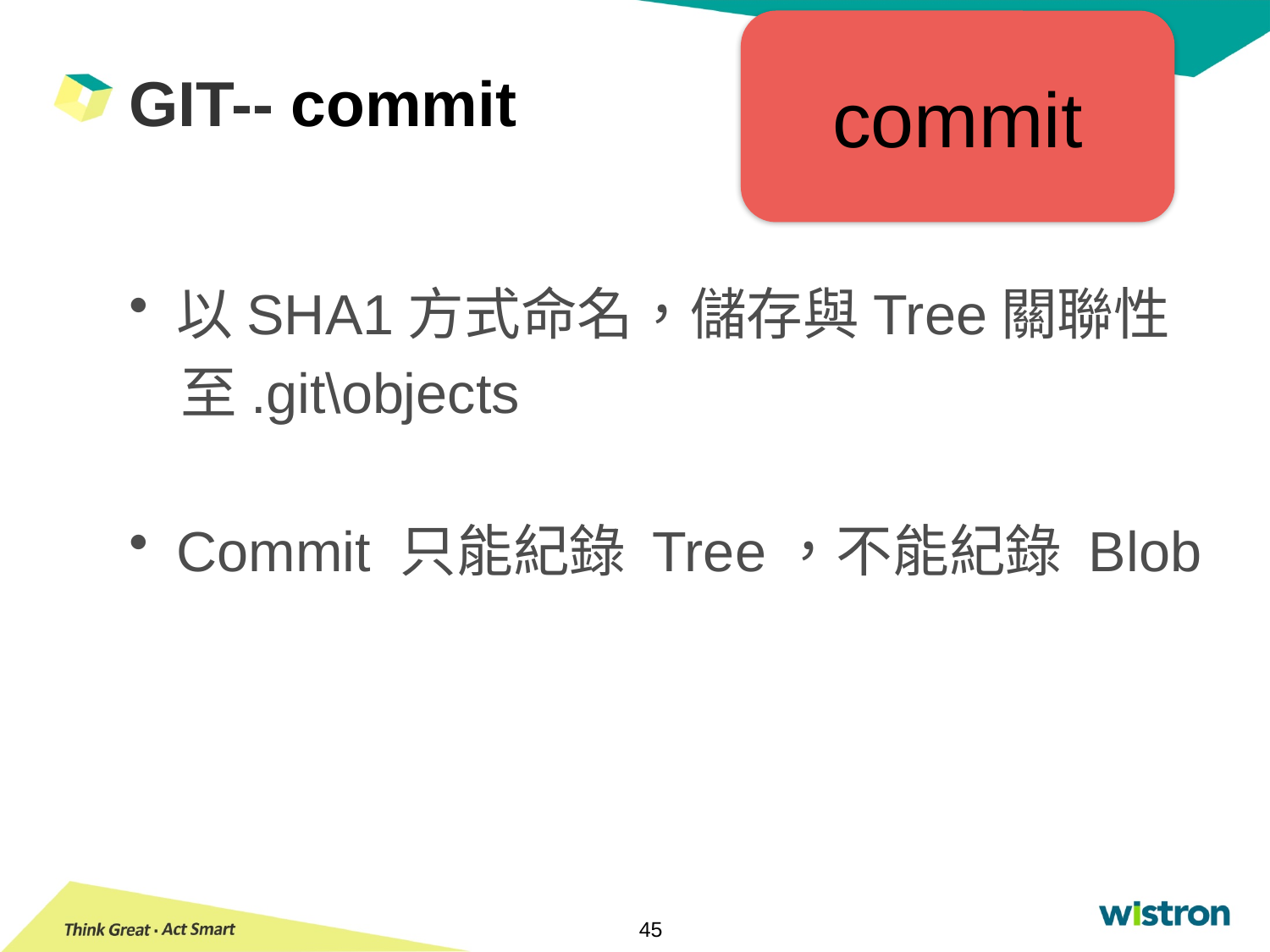

commit
# GIT-- commit

以SHA1方式命名，儲存與Tree關聯性
   至.git\objects

Commit 只能紀錄 Tree，不能紀錄 Blob

45